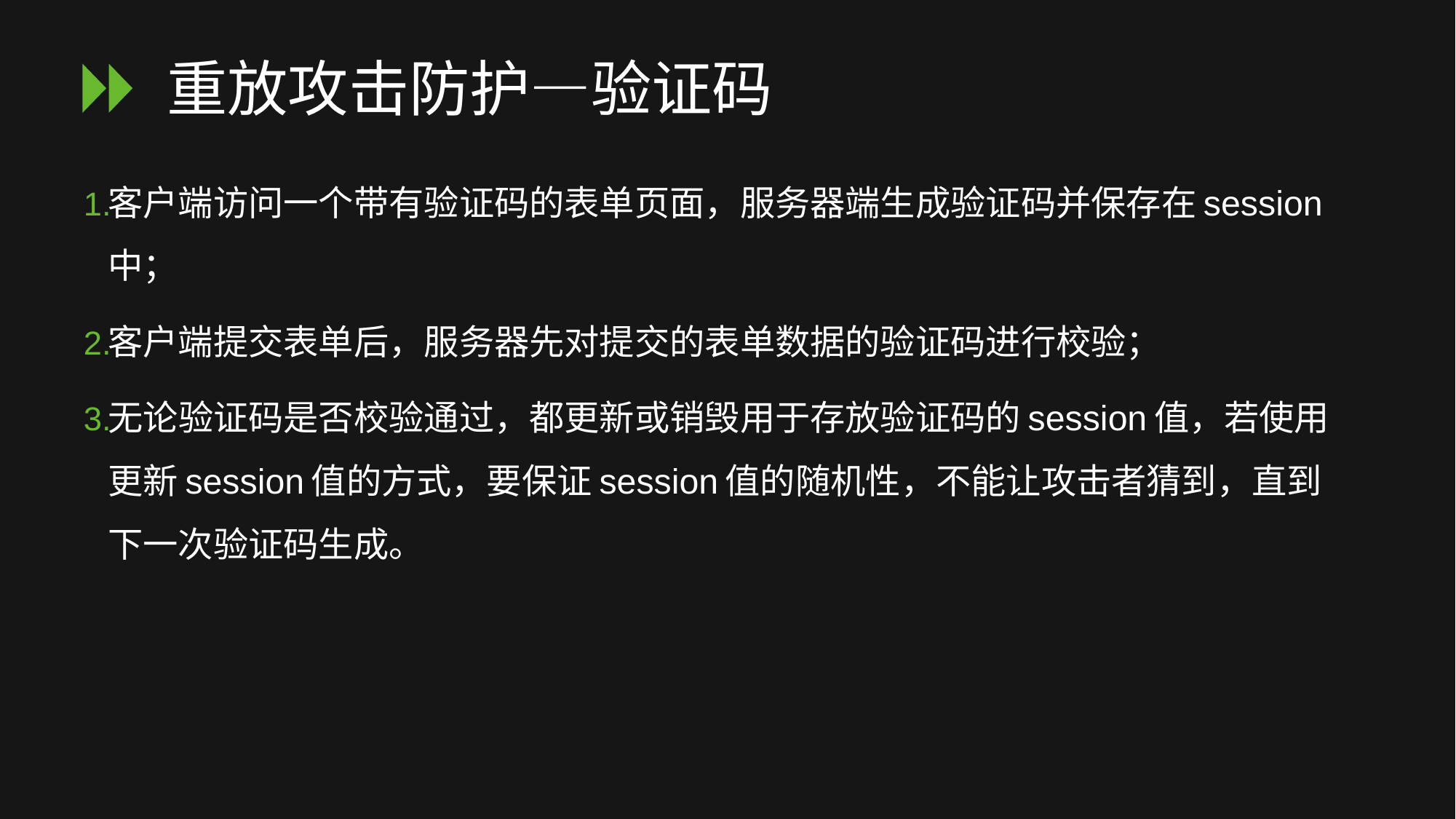

# 重放攻击防护—验证码
客户端访问一个带有验证码的表单页面，服务器端生成验证码并保存在session中；
客户端提交表单后，服务器先对提交的表单数据的验证码进行校验；
无论验证码是否校验通过，都更新或销毁用于存放验证码的session值，若使用更新session值的方式，要保证session值的随机性，不能让攻击者猜到，直到下一次验证码生成。